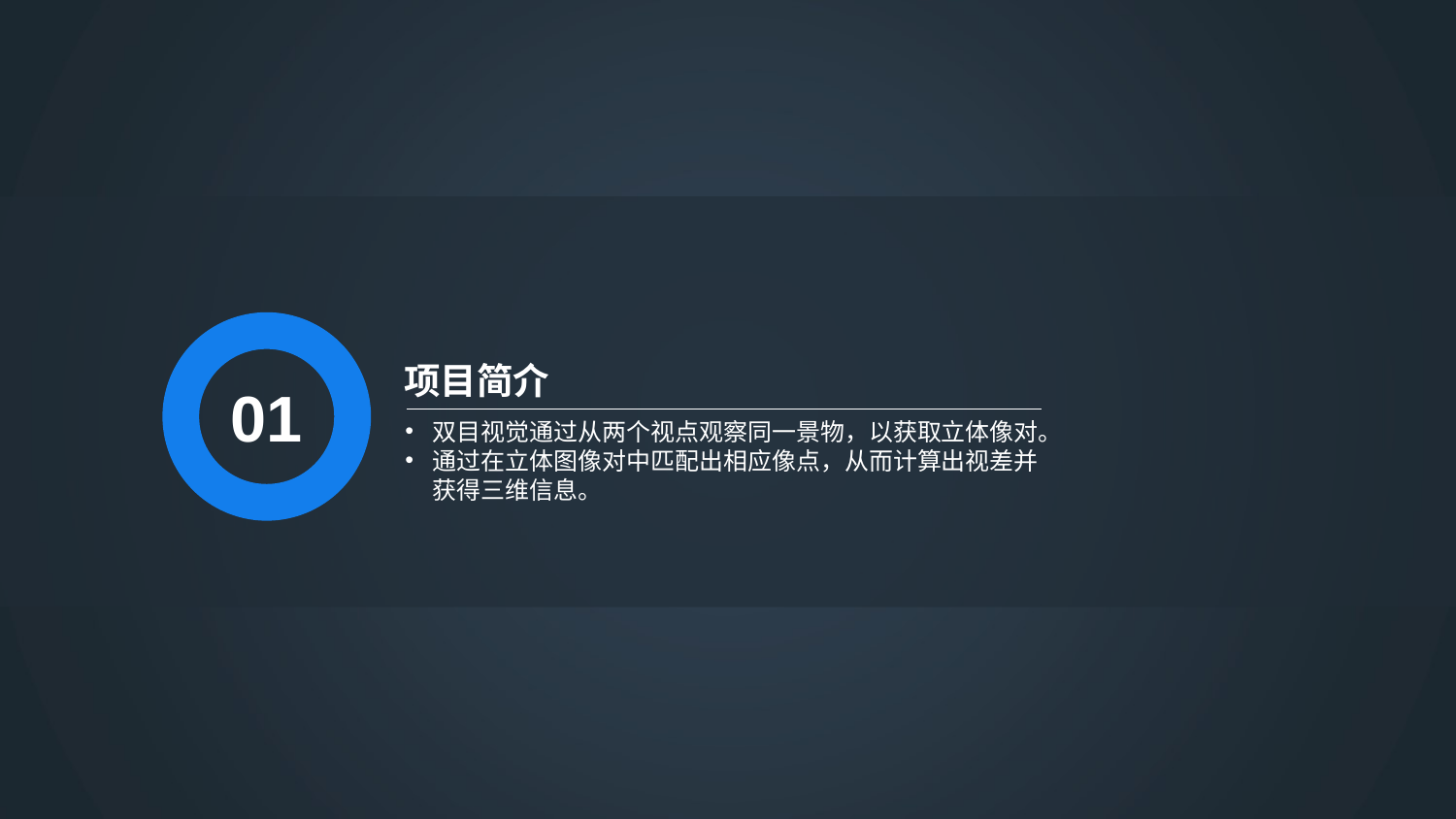

项目简介
01
双目视觉通过从两个视点观察同一景物，以获取立体像对。
通过在立体图像对中匹配出相应像点，从而计算出视差并获得三维信息。